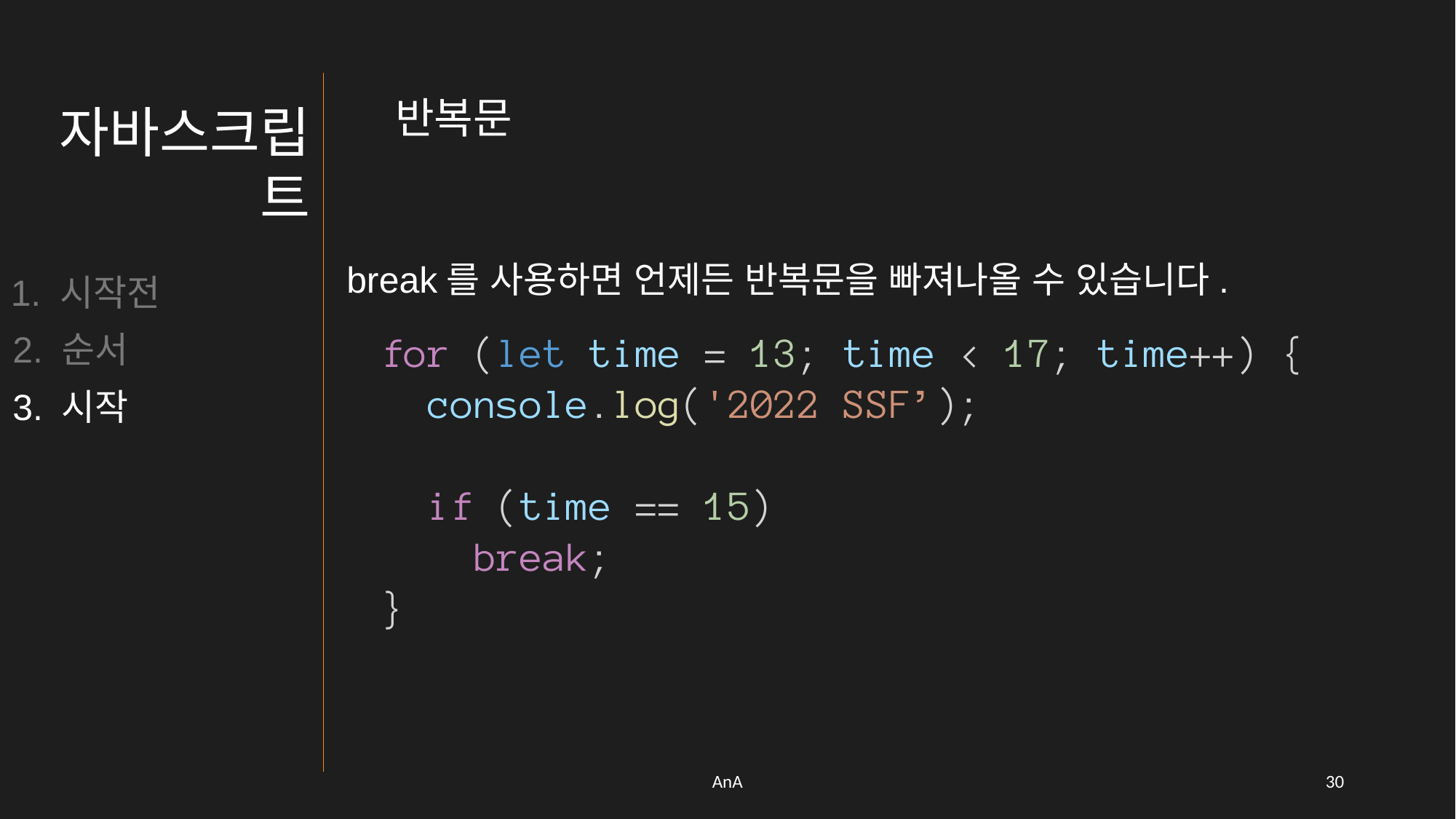

반복문
자바스크립트
break를 사용하면 언제든 반복문을 빠져나올 수 있습니다.
1. 시작전
for (let time = 13; time < 17; time++) {
  console.log('2022 SSF’);

  if (time == 15)
    break;
}
2. 순서
3. 시작
AnA
30